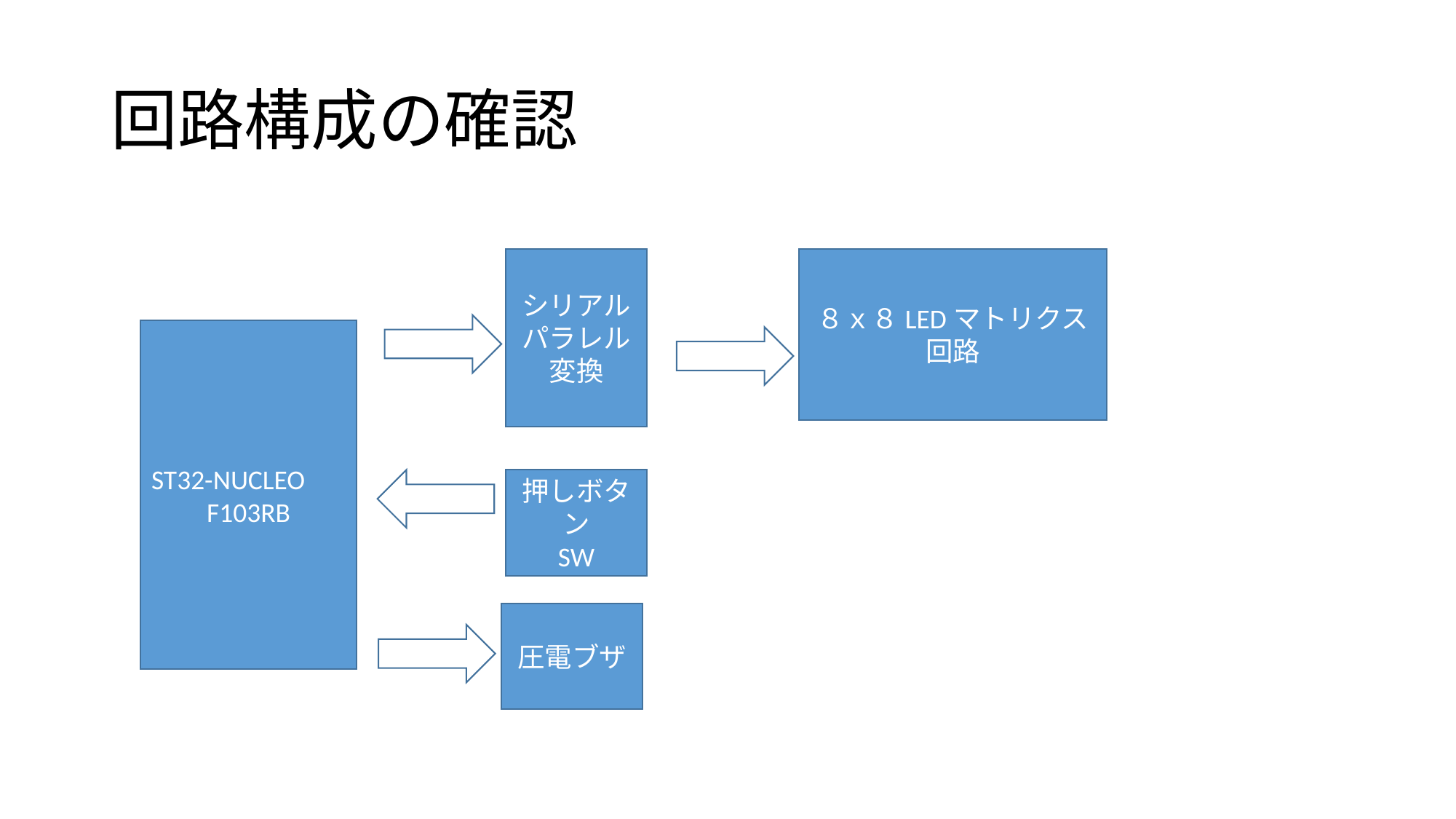

# 回路構成の確認
シリアルパラレル変換
８ｘ８LEDマトリクス回路

ST32-NUCLEO　F103RB

押しボタン
SW
圧電ブザ